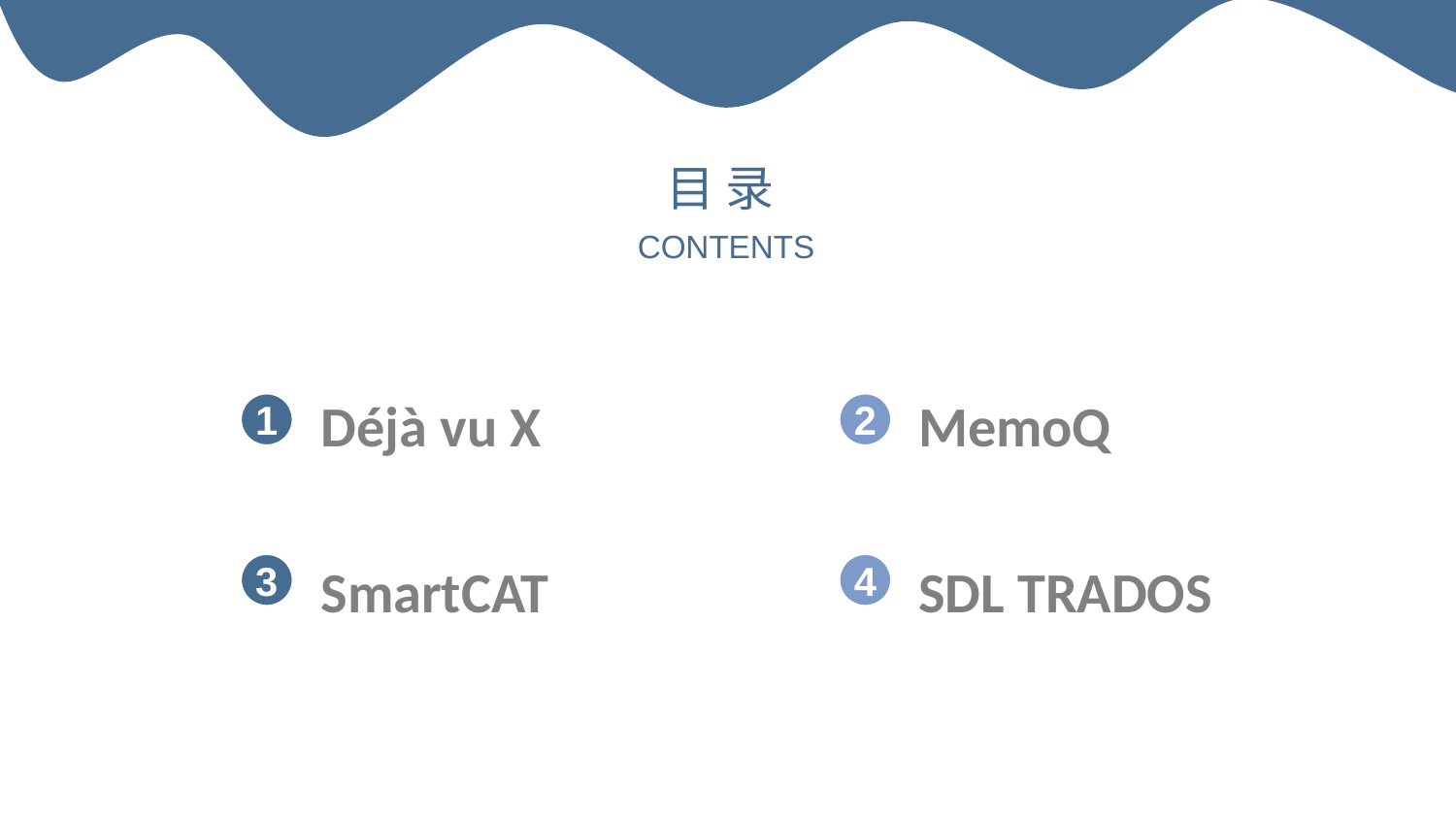

目 录
CONTENTS
Déjà vu X
MemoQ
1
2
3
4
SmartCAT
SDL TRADOS